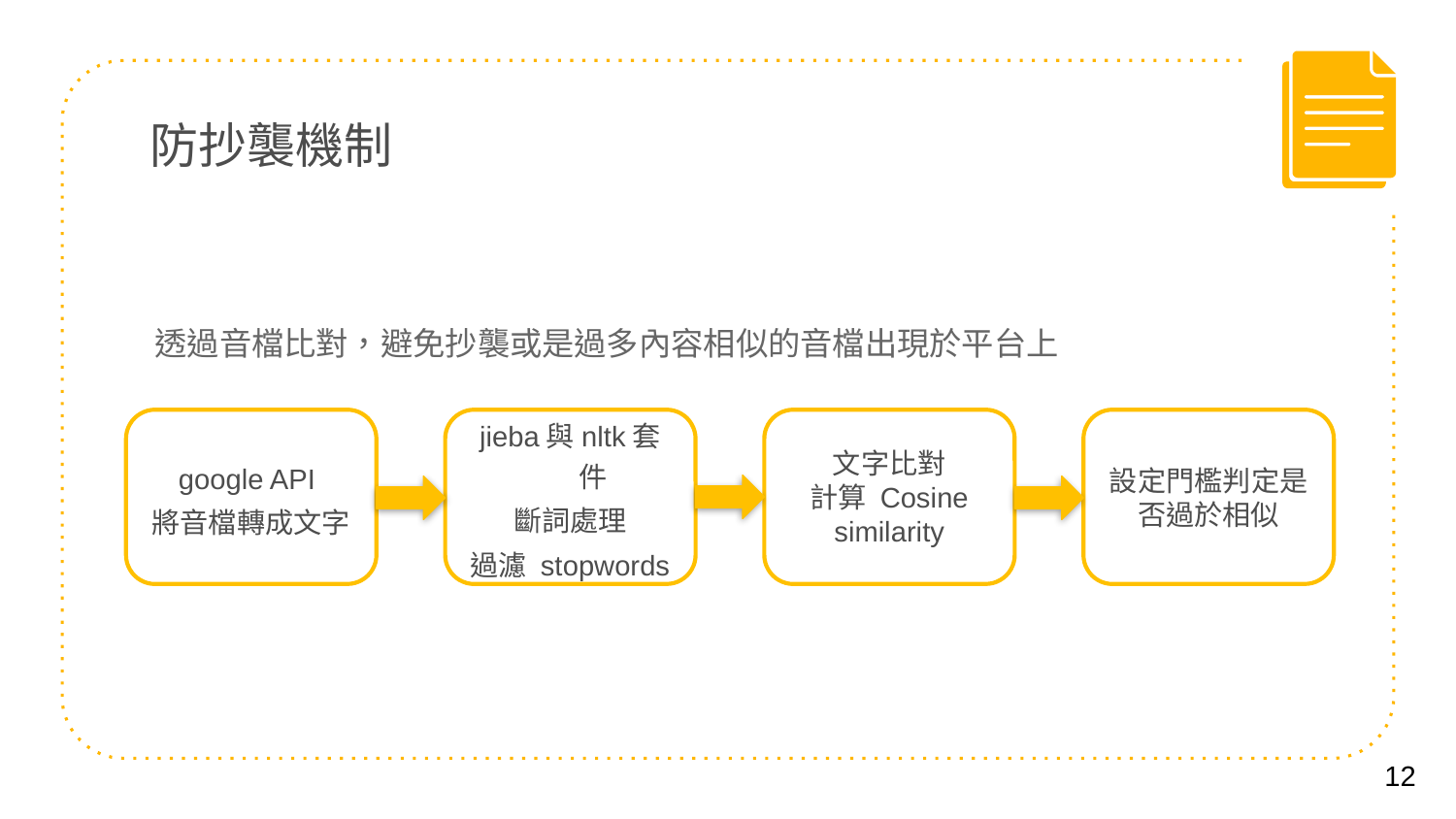

# 防抄襲機制
 透過音檔比對，避免抄襲或是過多內容相似的音檔出現於平台上
google API
將音檔轉成文字
jieba與nltk套件
斷詞處理
過濾 stopwords
文字比對
計算 Cosine similarity
設定門檻判定是否過於相似

12